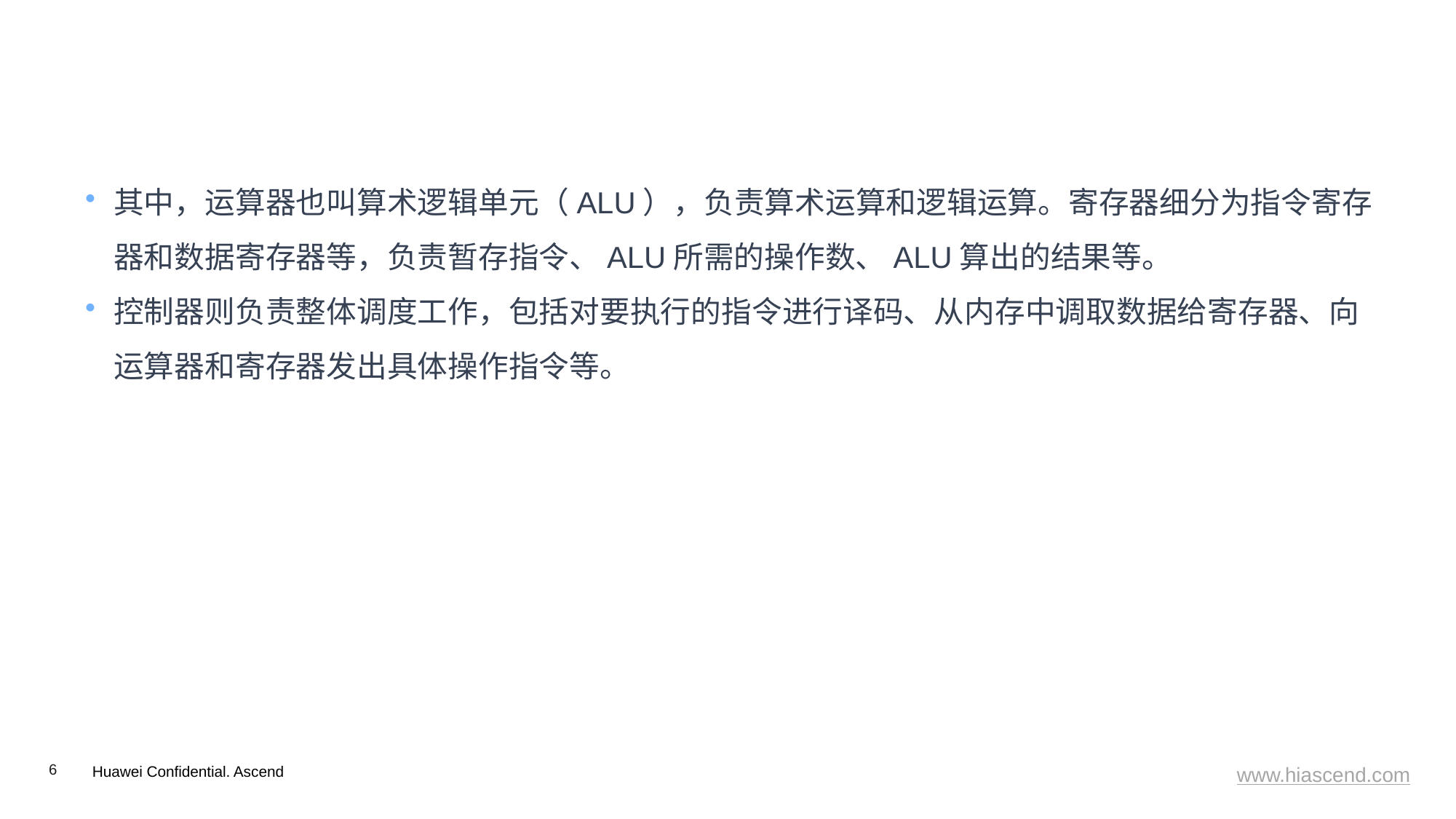

#
其中，运算器也叫算术逻辑单元（ALU），负责算术运算和逻辑运算。寄存器细分为指令寄存器和数据寄存器等，负责暂存指令、ALU所需的操作数、ALU算出的结果等。
控制器则负责整体调度工作，包括对要执行的指令进行译码、从内存中调取数据给寄存器、向运算器和寄存器发出具体操作指令等。